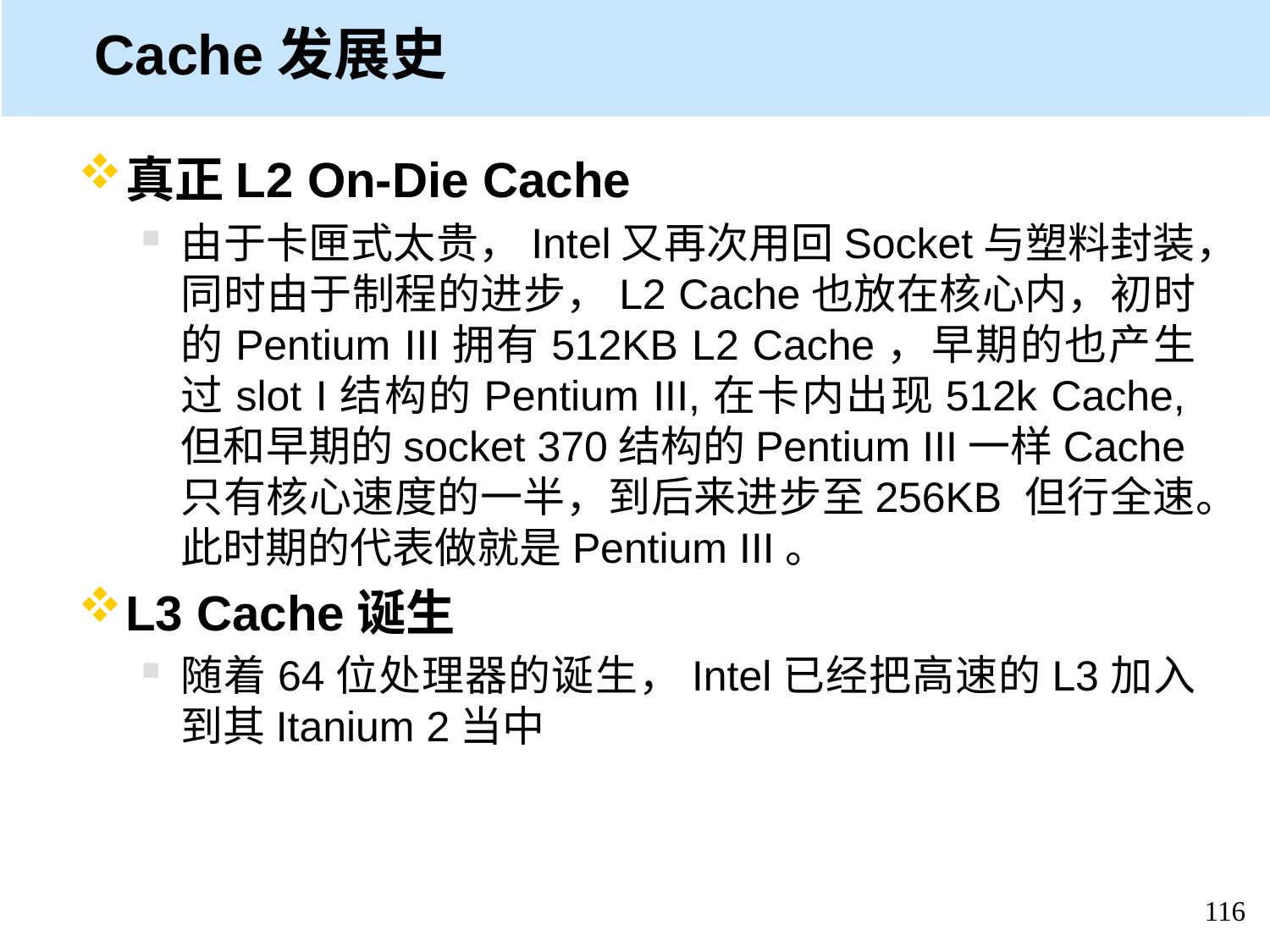

# Cache发展史
真正L2 On-Die Cache
由于卡匣式太贵，Intel又再次用回Socket与塑料封装，同时由于制程的进步，L2 Cache也放在核心内，初时的Pentium III拥有512KB L2 Cache，早期的也产生过slot I结构的Pentium III,在卡内出现512k Cache,但和早期的socket 370结构的Pentium III一样Cache只有核心速度的一半，到后来进步至256KB 但行全速。此时期的代表做就是Pentium III。
L3 Cache诞生
随着64位处理器的诞生，Intel已经把高速的L3加入到其Itanium 2当中